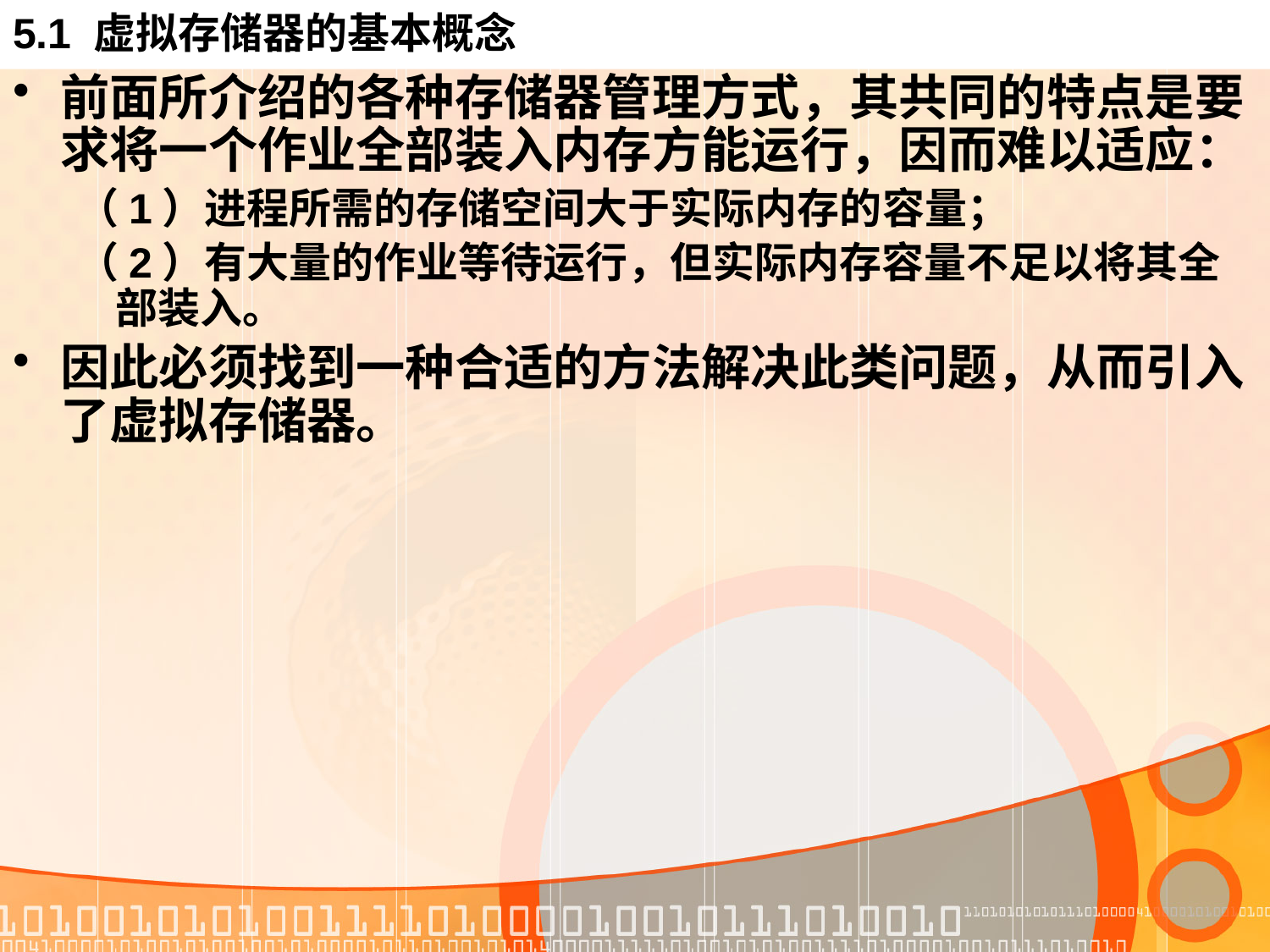

# 5.1 虚拟存储器的基本概念
前面所介绍的各种存储器管理方式，其共同的特点是要求将一个作业全部装入内存方能运行，因而难以适应：
（1）进程所需的存储空间大于实际内存的容量；
（2）有大量的作业等待运行，但实际内存容量不足以将其全部装入。
因此必须找到一种合适的方法解决此类问题，从而引入了虚拟存储器。